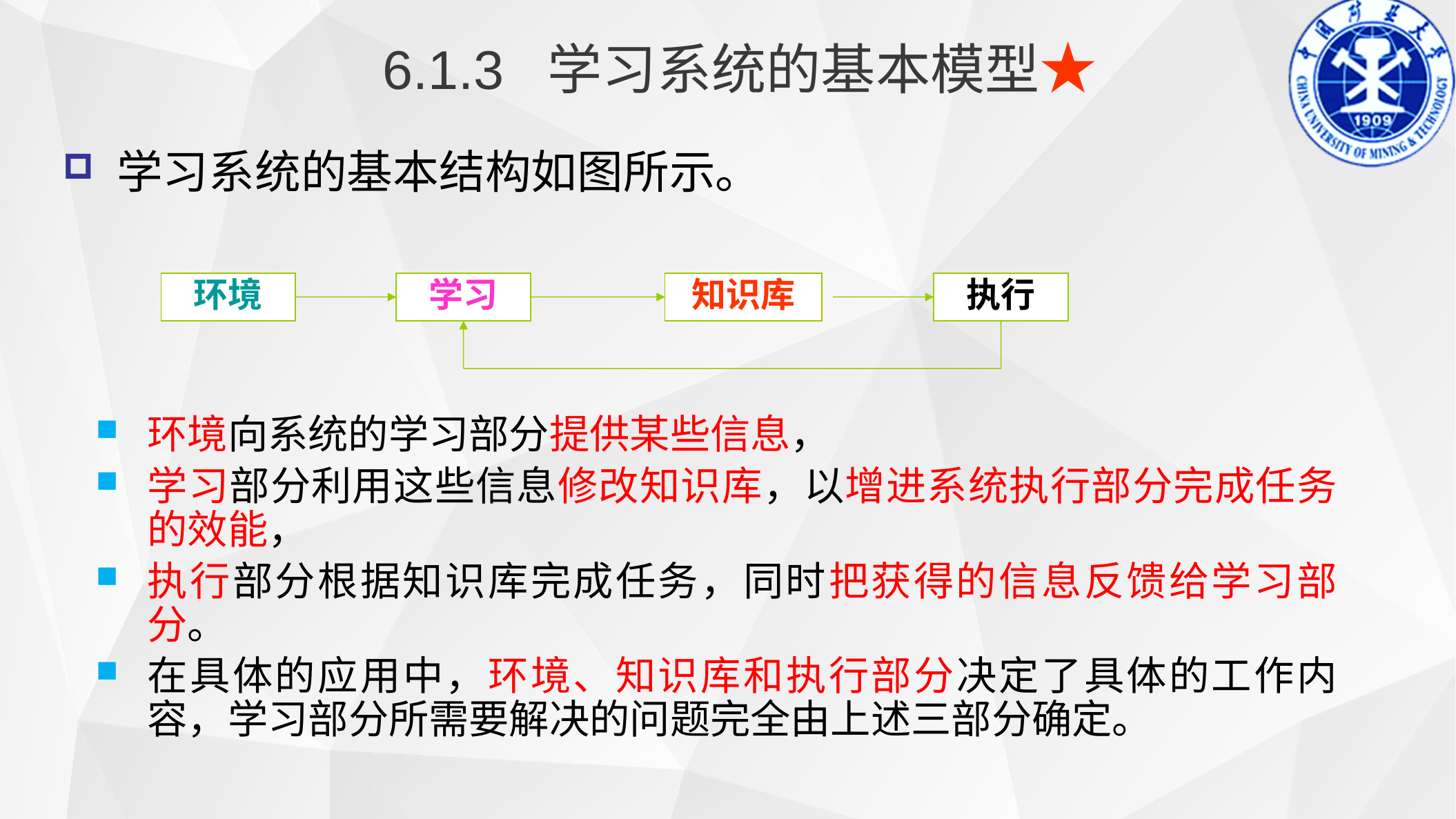

6.1.3  学习系统的基本模型★
 学习系统的基本结构如图所示。
环境
学习
知识库
执行

环境向系统的学习部分提供某些信息，
学习部分利用这些信息修改知识库，以增进系统执行部分完成任务的效能，
执行部分根据知识库完成任务，同时把获得的信息反馈给学习部分。
在具体的应用中，环境、知识库和执行部分决定了具体的工作内容，学习部分所需要解决的问题完全由上述三部分确定。

21